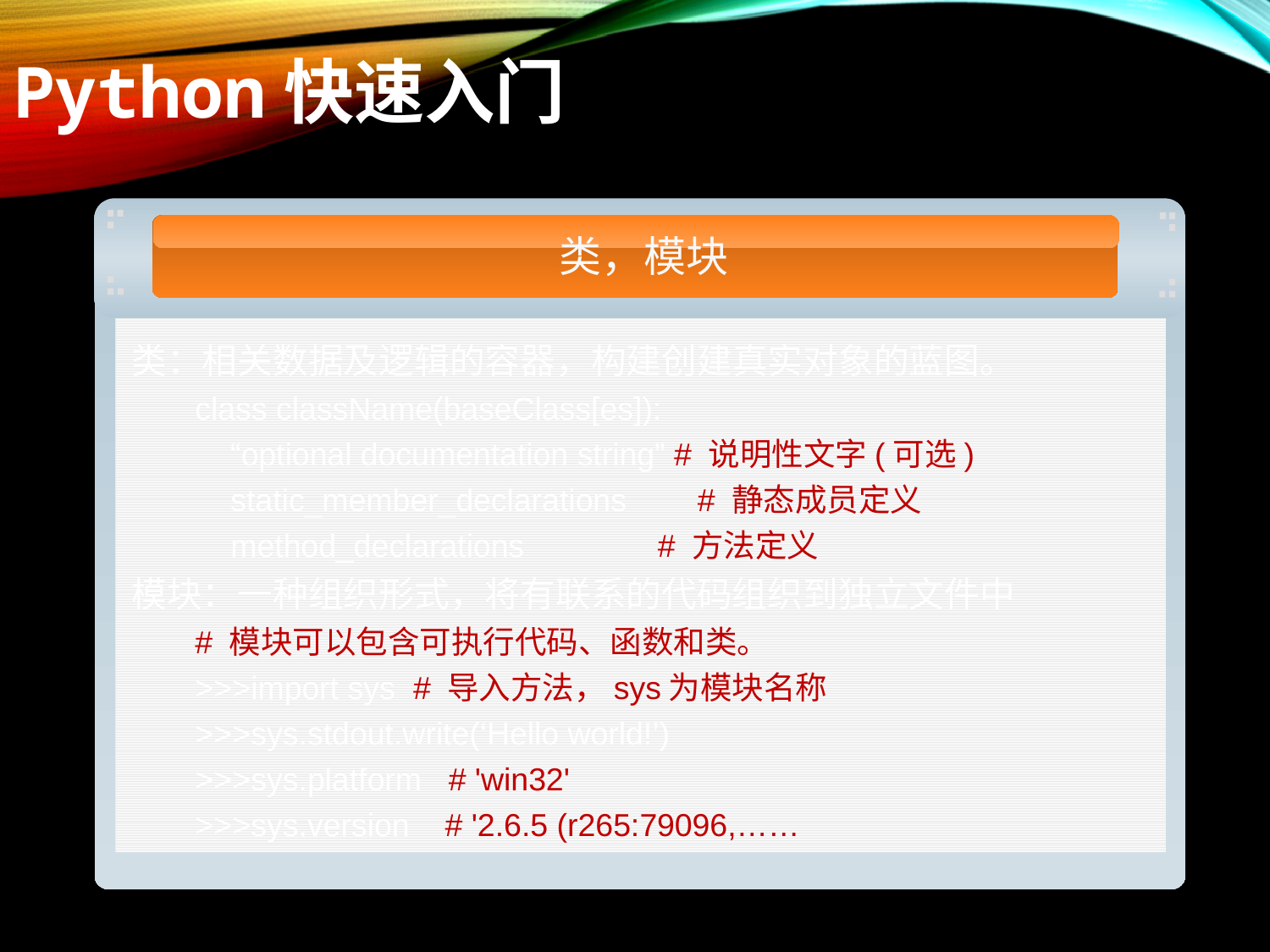

# Python快速入门

类，模块

类：相关数据及逻辑的容器，构建创建真实对象的蓝图。
class className(baseClass[es]):
    “optional documentation string” # 说明性文字(可选)
    static_member_declarations        # 静态成员定义
    method_declarations               # 方法定义
模块：一种组织形式，将有联系的代码组织到独立文件中
# 模块可以包含可执行代码、函数和类。
>>>import sys  # 导入方法，sys为模块名称
>>>sys.stdout.write(‘Hello world!’)
>>>sys.platform   # 'win32'
>>>sys.version    # '2.6.5 (r265:79096,……